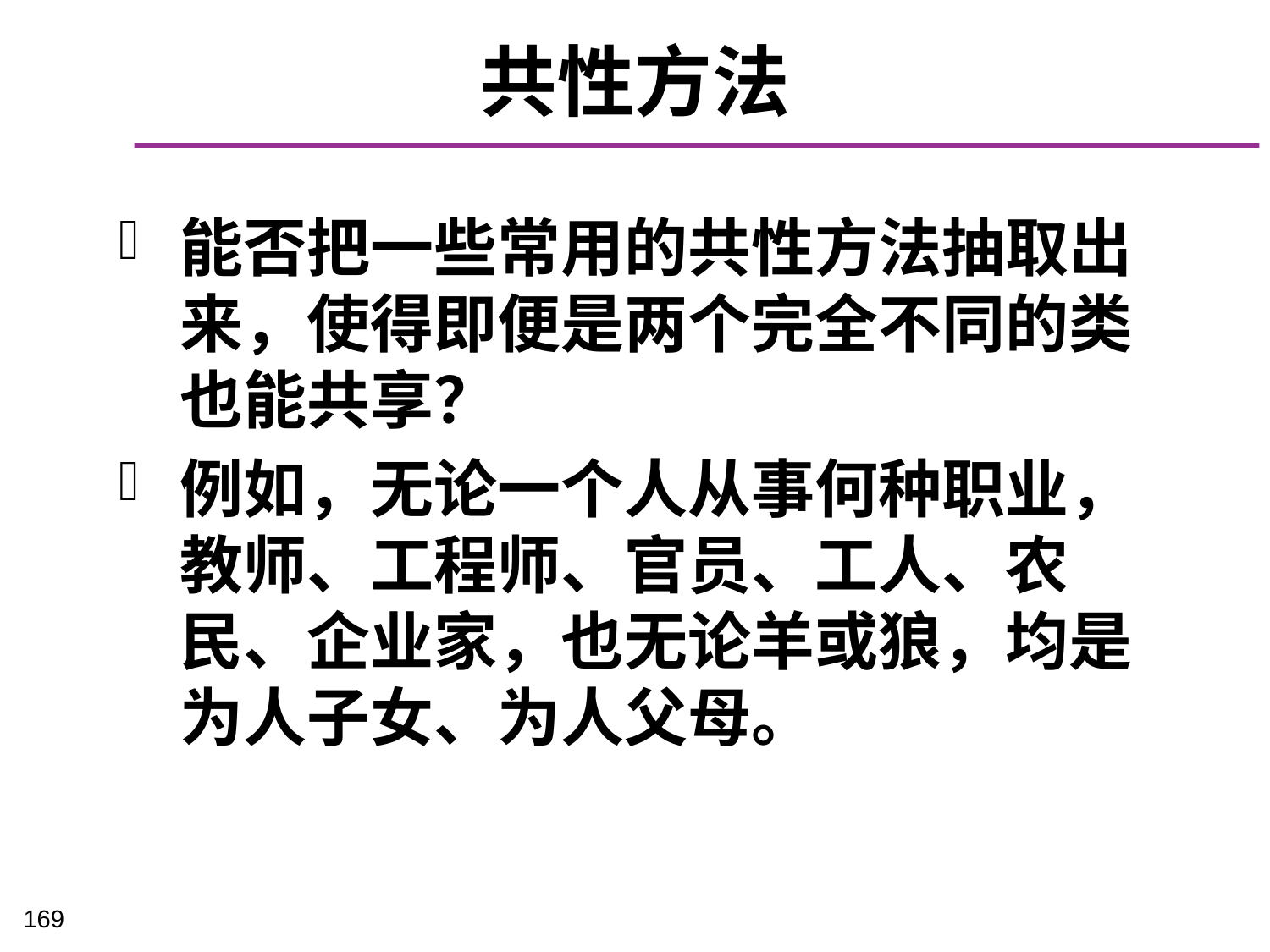

# 共性方法
能否把一些常用的共性方法抽取出来，使得即便是两个完全不同的类也能共享？
例如，无论一个人从事何种职业，教师、工程师、官员、工人、农民、企业家，也无论羊或狼，均是为人子女、为人父母。
169